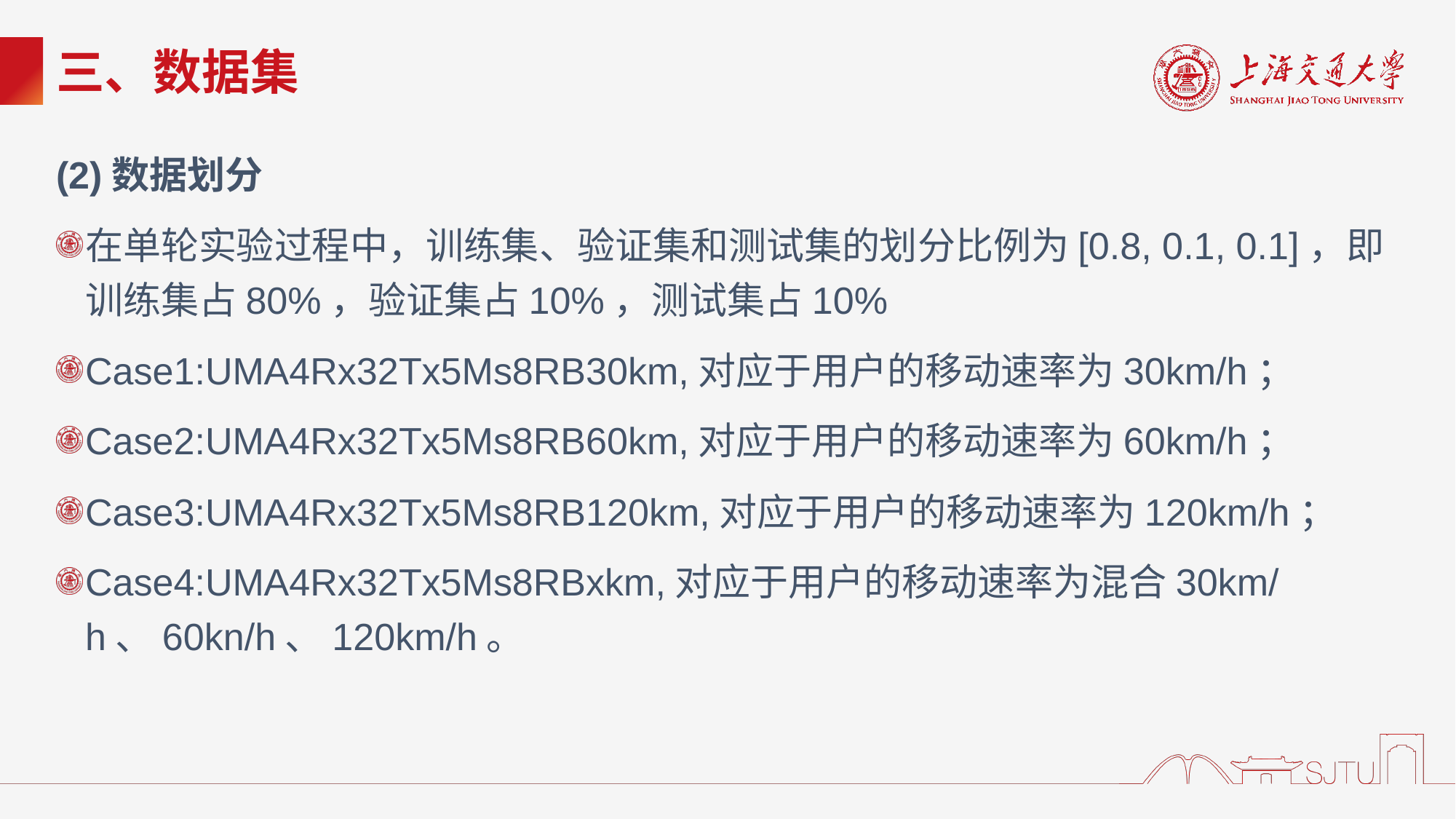

# 三、数据集
(2)数据划分
在单轮实验过程中，训练集、验证集和测试集的划分比例为[0.8, 0.1, 0.1]，即训练集占80%，验证集占10%，测试集占10%
Case1:UMA4Rx32Tx5Ms8RB30km,对应于用户的移动速率为30km/h；
Case2:UMA4Rx32Tx5Ms8RB60km,对应于用户的移动速率为60km/h；
Case3:UMA4Rx32Tx5Ms8RB120km,对应于用户的移动速率为120km/h；
Case4:UMA4Rx32Tx5Ms8RBxkm,对应于用户的移动速率为混合30km/h、60kn/h、120km/h。